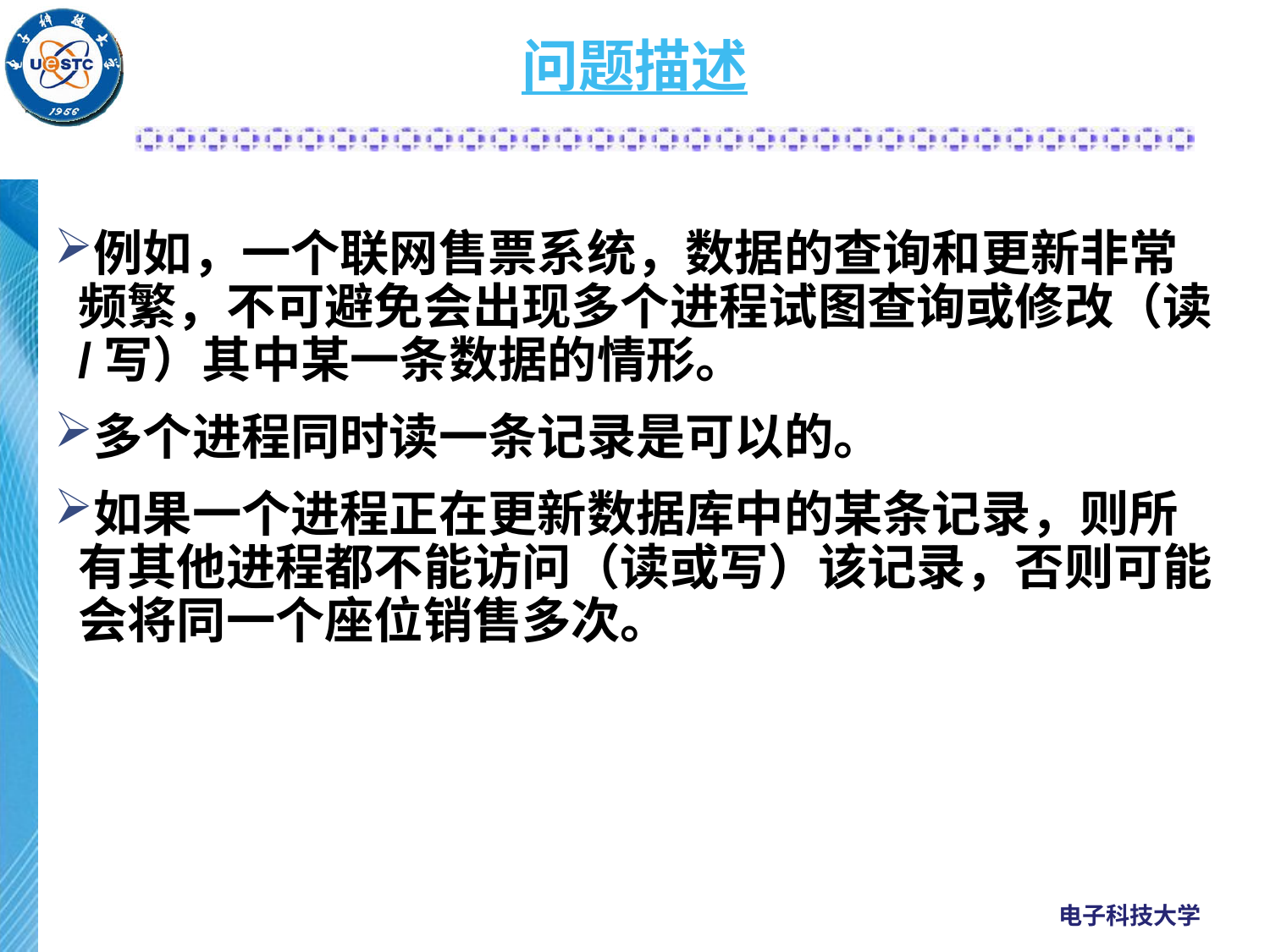

# 问题描述
例如，一个联网售票系统，数据的查询和更新非常频繁，不可避免会出现多个进程试图查询或修改（读/写）其中某一条数据的情形。
多个进程同时读一条记录是可以的。
如果一个进程正在更新数据库中的某条记录，则所有其他进程都不能访问（读或写）该记录，否则可能会将同一个座位销售多次。